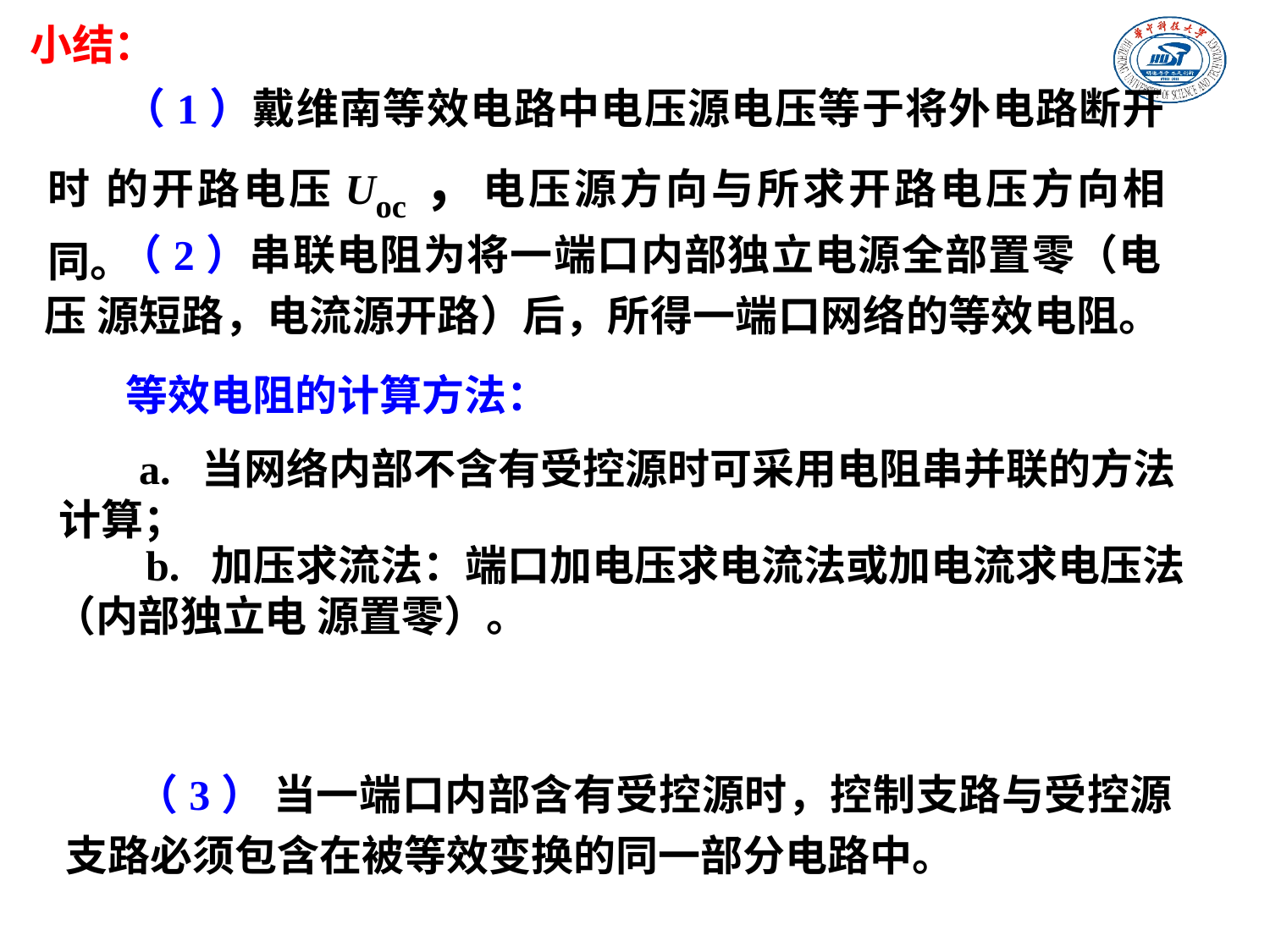

小结：
      （1）戴维南等效电路中电压源电压等于将外电路断开时 的开路电压Uoc，电压源方向与所求开路电压方向相同。
      （2）串联电阻为将一端口内部独立电源全部置零（电压 源短路，电流源开路）后，所得一端口网络的等效电阻。
等效电阻的计算方法：
a.  当网络内部不含有受控源时可采用电阻串并联的方法 计算；
b.  加压求流法：端口加电压求电流法或加电流求电压法（内部独立电 源置零）。
      （3） 当一端口内部含有受控源时，控制支路与受控源 支路必须包含在被等效变换的同一部分电路中。